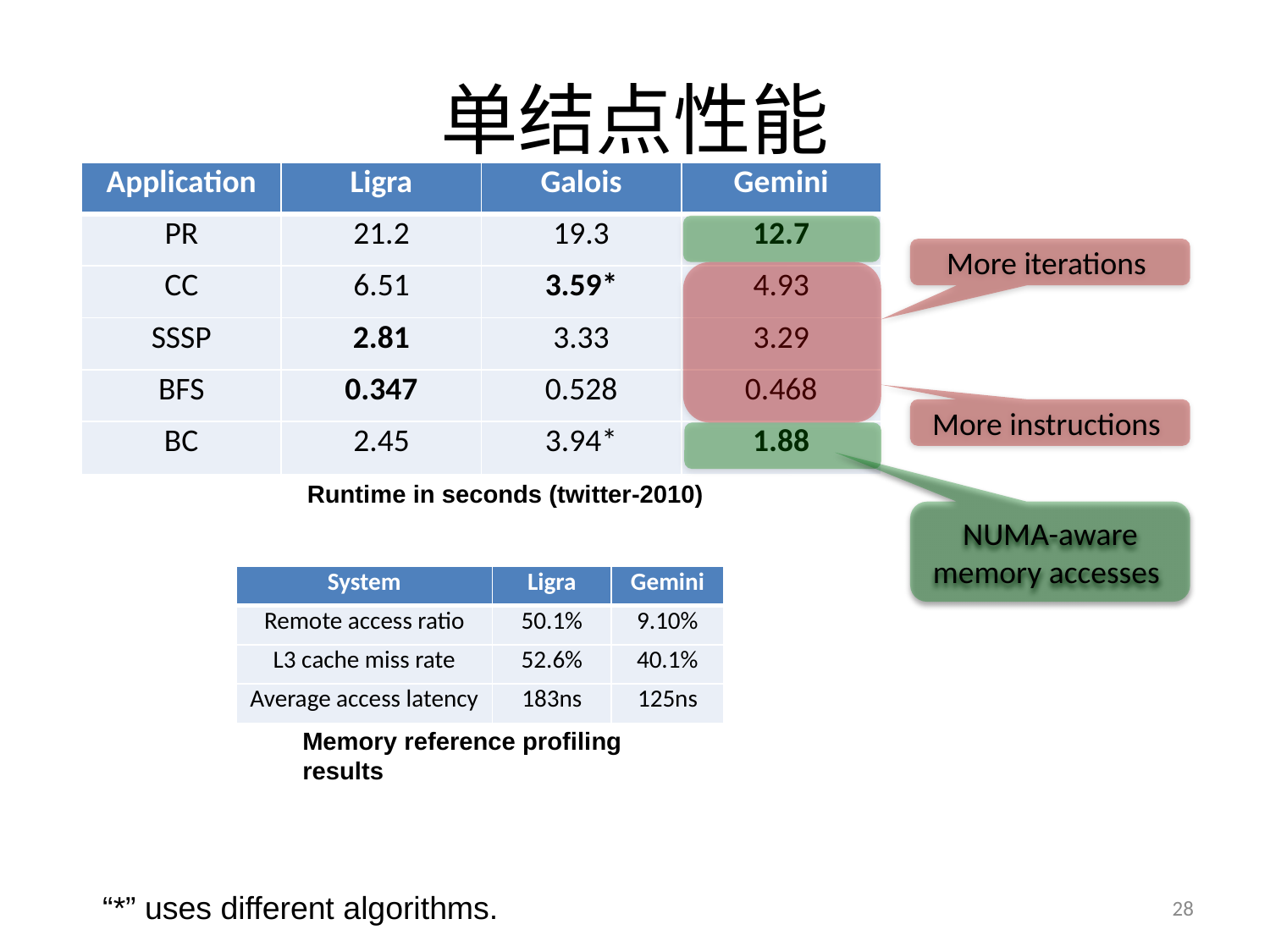

# 单结点性能
| Application | Ligra | Galois | Gemini |
| --- | --- | --- | --- |
| PR | 21.2 | 19.3 | 12.7 |
| CC | 6.51 | 3.59\* | 4.93 |
| SSSP | 2.81 | 3.33 | 3.29 |
| BFS | 0.347 | 0.528 | 0.468 |
| BC | 2.45 | 3.94\* | 1.88 |

More iterations

More instructions

Runtime in seconds (twitter-2010)
NUMA-aware memory accesses
| System | Ligra | Gemini |
| --- | --- | --- |
| Remote access ratio | 50.1% | 9.10% |
| L3 cache miss rate | 52.6% | 40.1% |
| Average access latency | 183ns | 125ns |
Memory reference profiling results
“*” uses different algorithms.
28